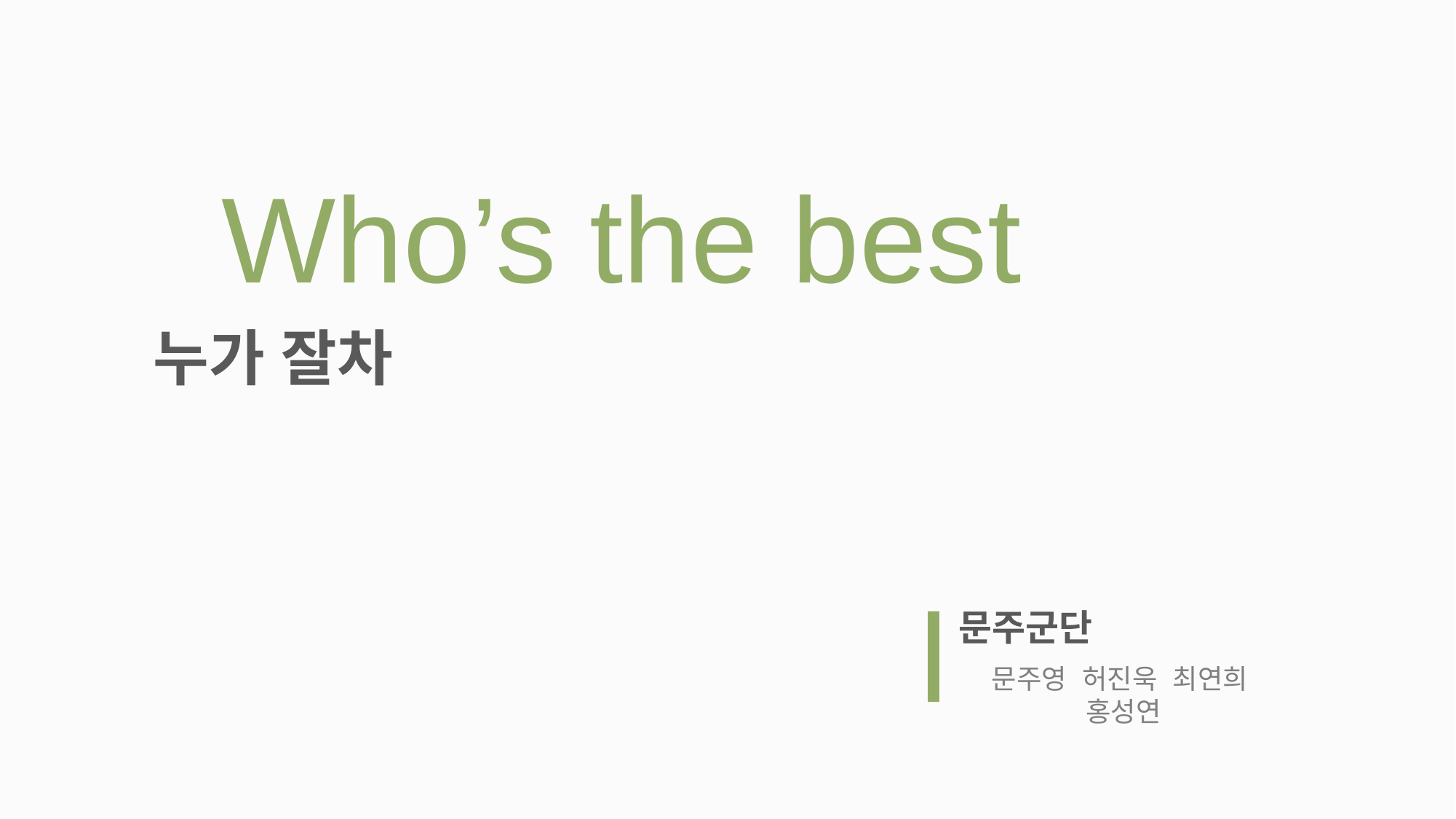

Who’s the best
누가 잘차
문주군단

문주영  허진욱  최연희  홍성연